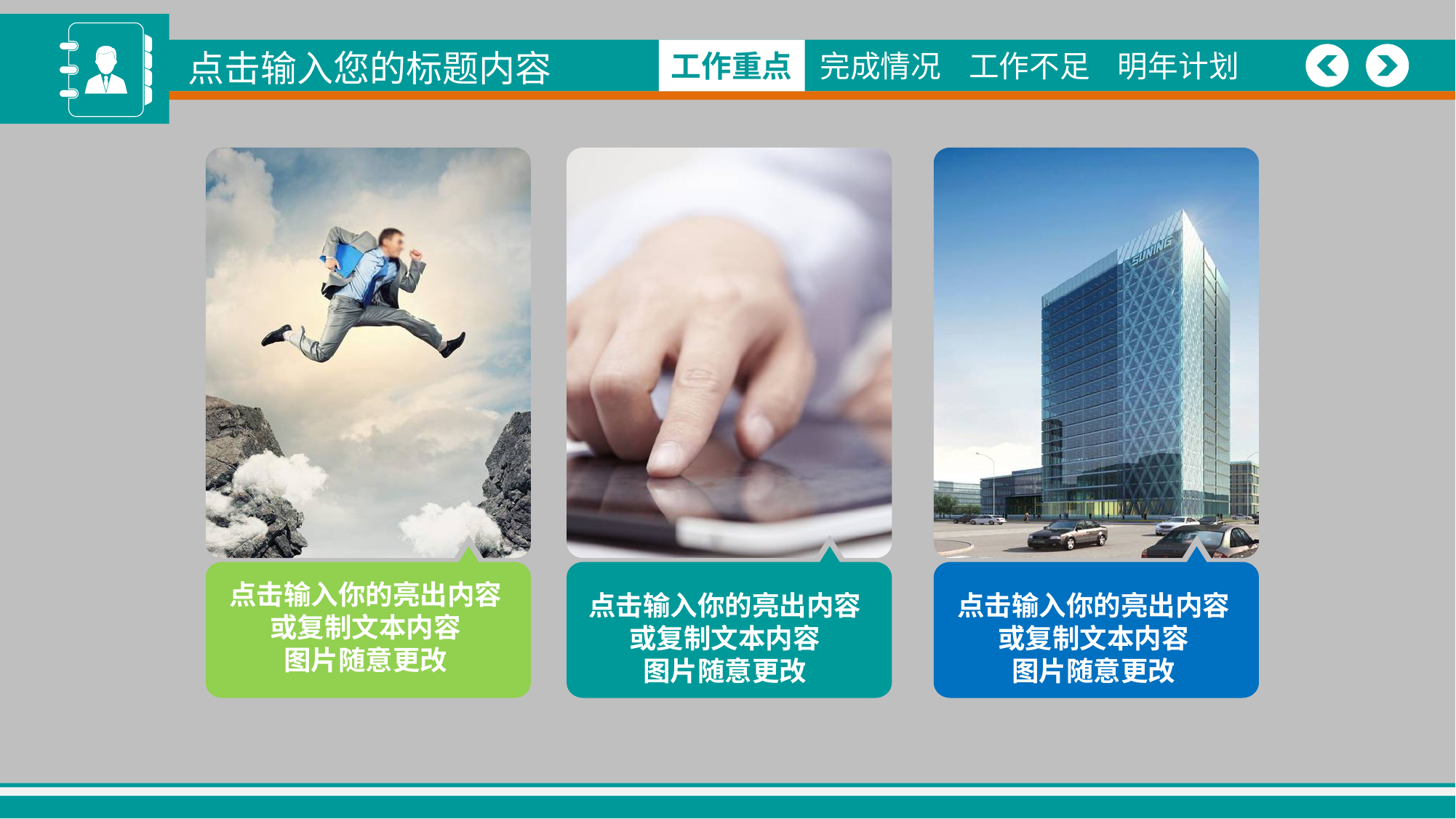

点击输入您的标题内容
图形
工作重点
完成情况
工作不足
明年计划

点击输入你的亮出内容
或复制文本内容
图片随意更改
点击输入你的亮出内容
或复制文本内容
图片随意更改
点击输入你的亮出内容
或复制文本内容
图片随意更改
9